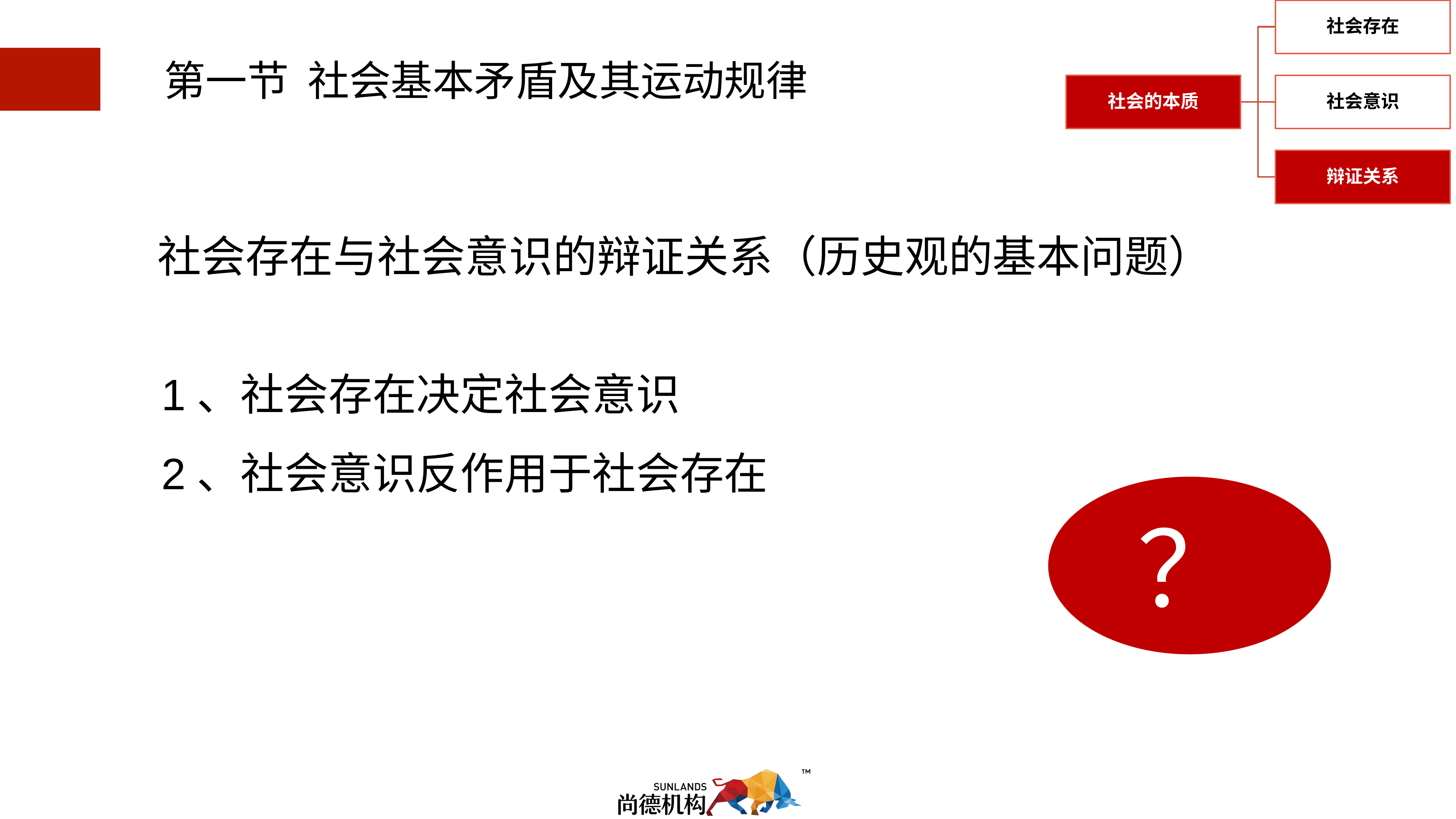

社会的本质
社会存在
社会意识
辩证关系
  3.1.1.3社会存在和社会意识的关系
  第一节  社会基本矛盾及其运动规律
社会存在与社会意识的辩证关系（历史观的基本问题）
1、社会存在决定社会意识
2、社会意识反作用于社会存在

？